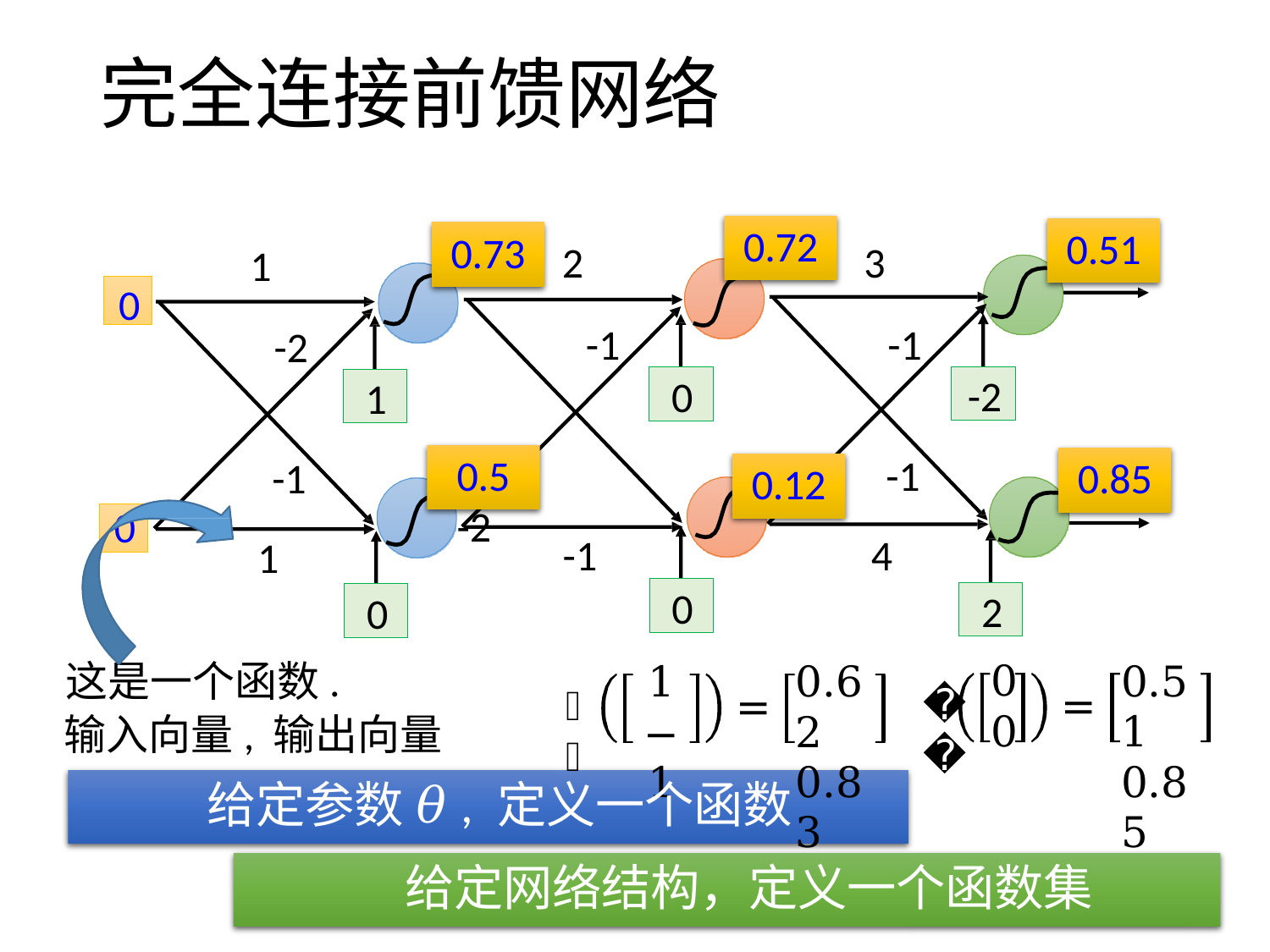

# 完全连接前馈网络

0.72

0.51

0.73
2
3
1

0

-1
-1
-2
-2
0
1

0.5	-2
-1

-1
0.85

0.12

0

-1
4
1

0
2
0
这是一个函数.
输入向量, 输出向量
0
0
0.51
0.85
0.62
0.83
1
−1

𝑓
=
𝑓
=

        给定参数 𝜃, 定义一个函数
            给定网络结构，定义一个函数集